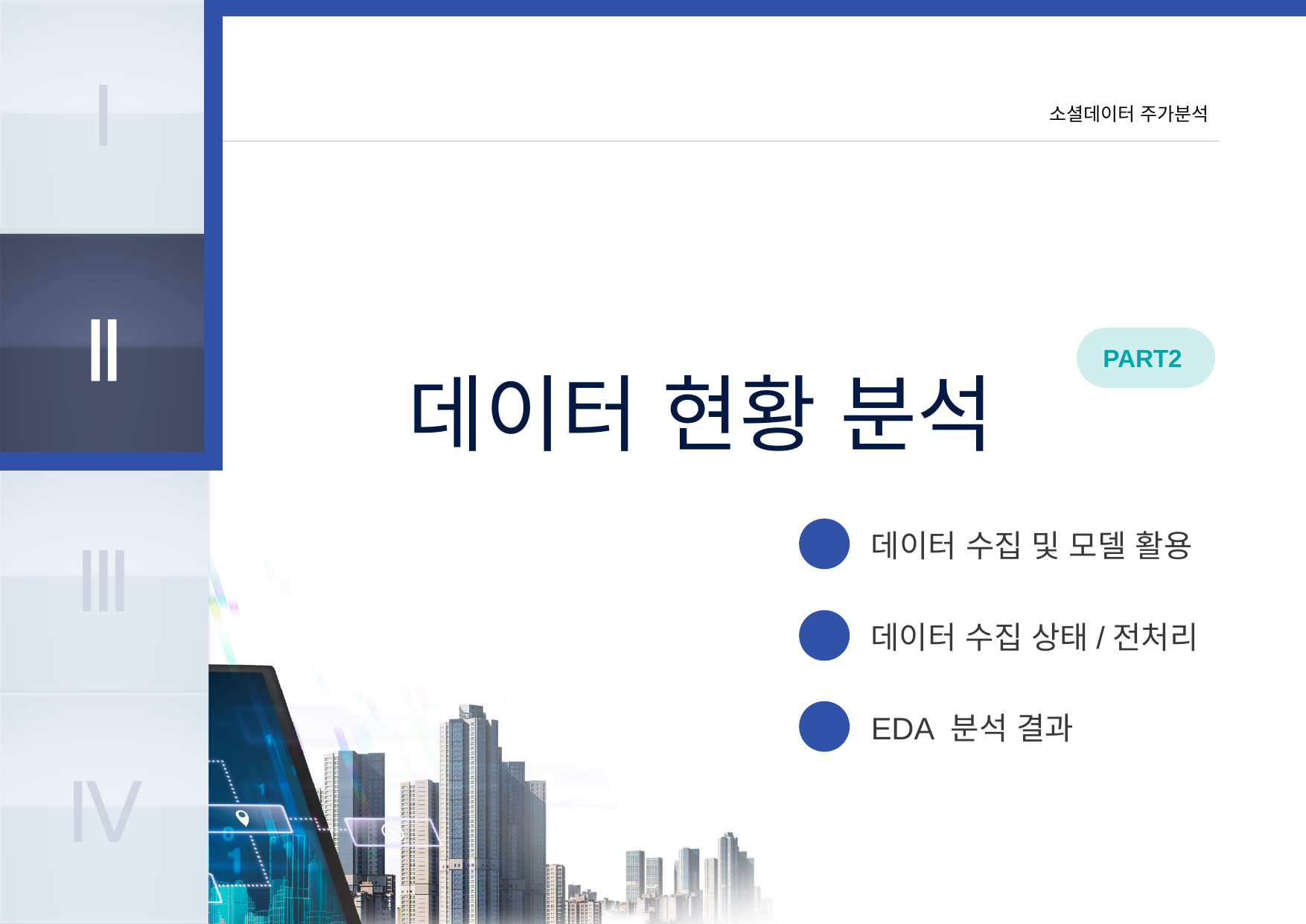

Ⅰ
Ⅱ
Ⅲ
Ⅳ

데이터 현황 분석
PART2
데이터 수집 및 모델 활용
1
데이터 수집 상태/전처리
2
EDA 분석 결과
3